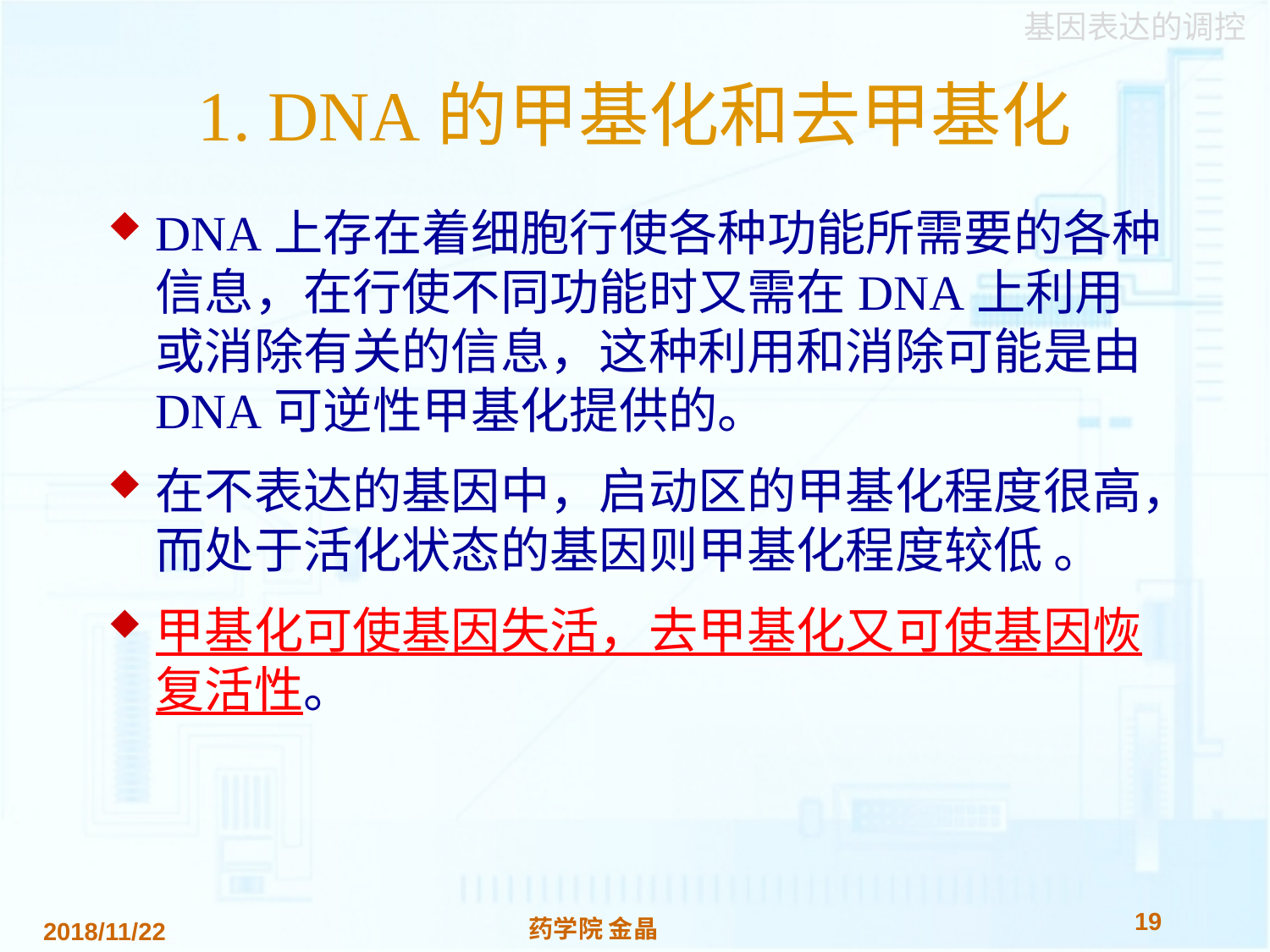

# 1. DNA的甲基化和去甲基化
DNA上存在着细胞行使各种功能所需要的各种信息，在行使不同功能时又需在DNA上利用或消除有关的信息，这种利用和消除可能是由DNA可逆性甲基化提供的。
在不表达的基因中，启动区的甲基化程度很高，而处于活化状态的基因则甲基化程度较低 。
甲基化可使基因失活，去甲基化又可使基因恢复活性。
19
药学院 金晶
2018/11/22